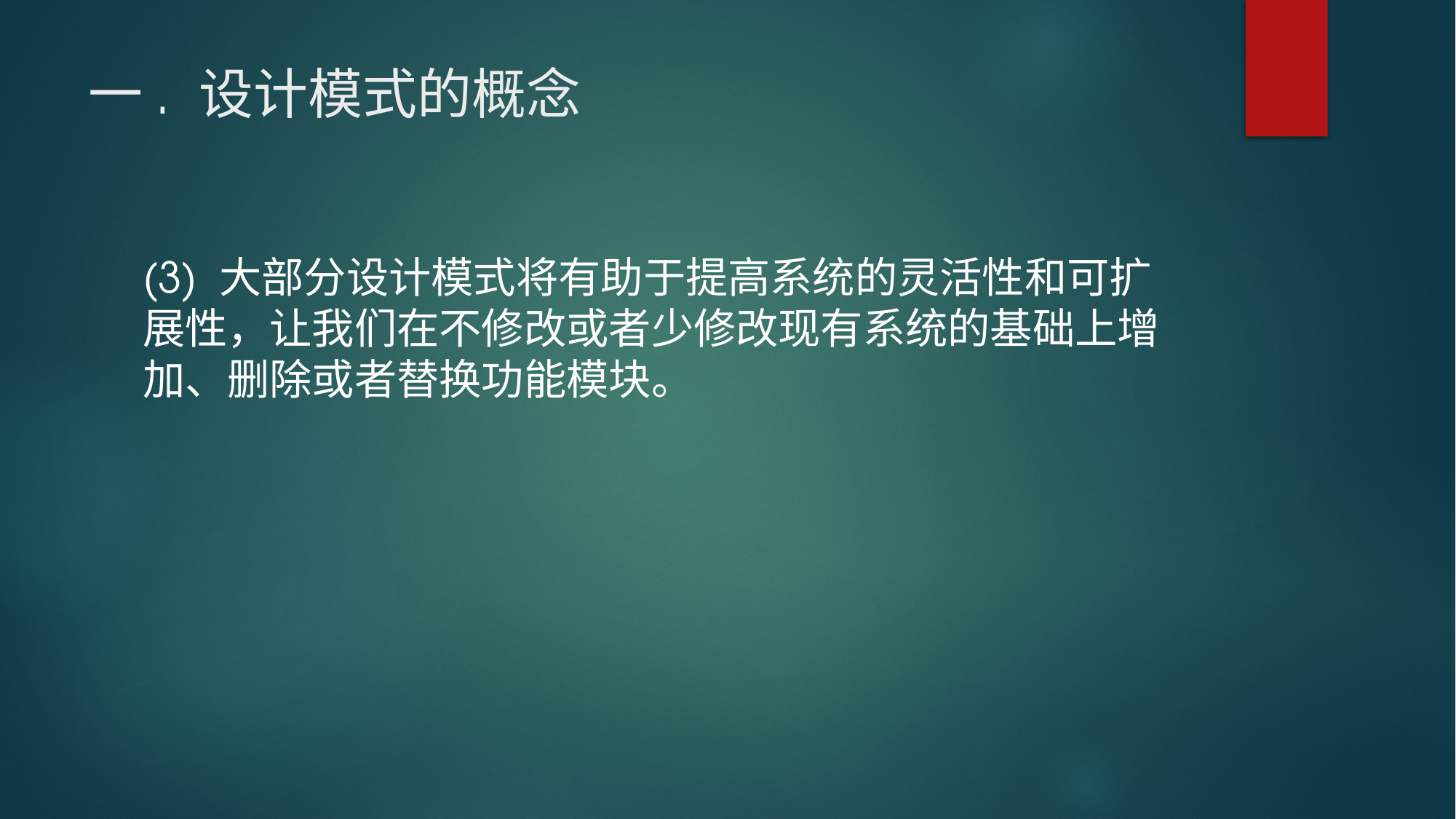

# 一. 设计模式的概念
(3) 大部分设计模式将有助于提高系统的灵活性和可扩展性，让我们在不修改或者少修改现有系统的基础上增加、删除或者替换功能模块。